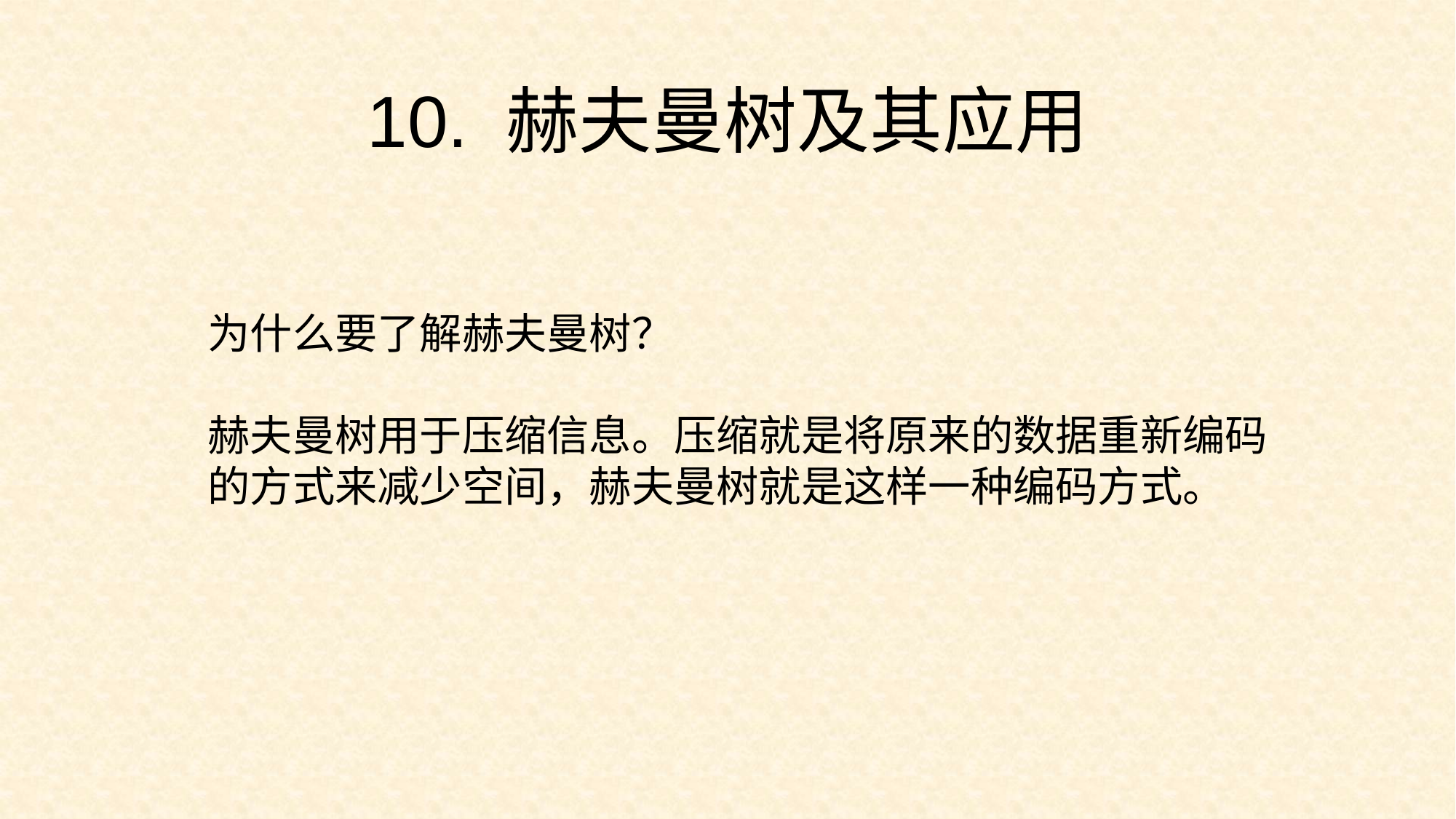

10. 赫夫曼树及其应用
为什么要了解赫夫曼树？

赫夫曼树用于压缩信息。压缩就是将原来的数据重新编码的方式来减少空间，赫夫曼树就是这样一种编码方式。